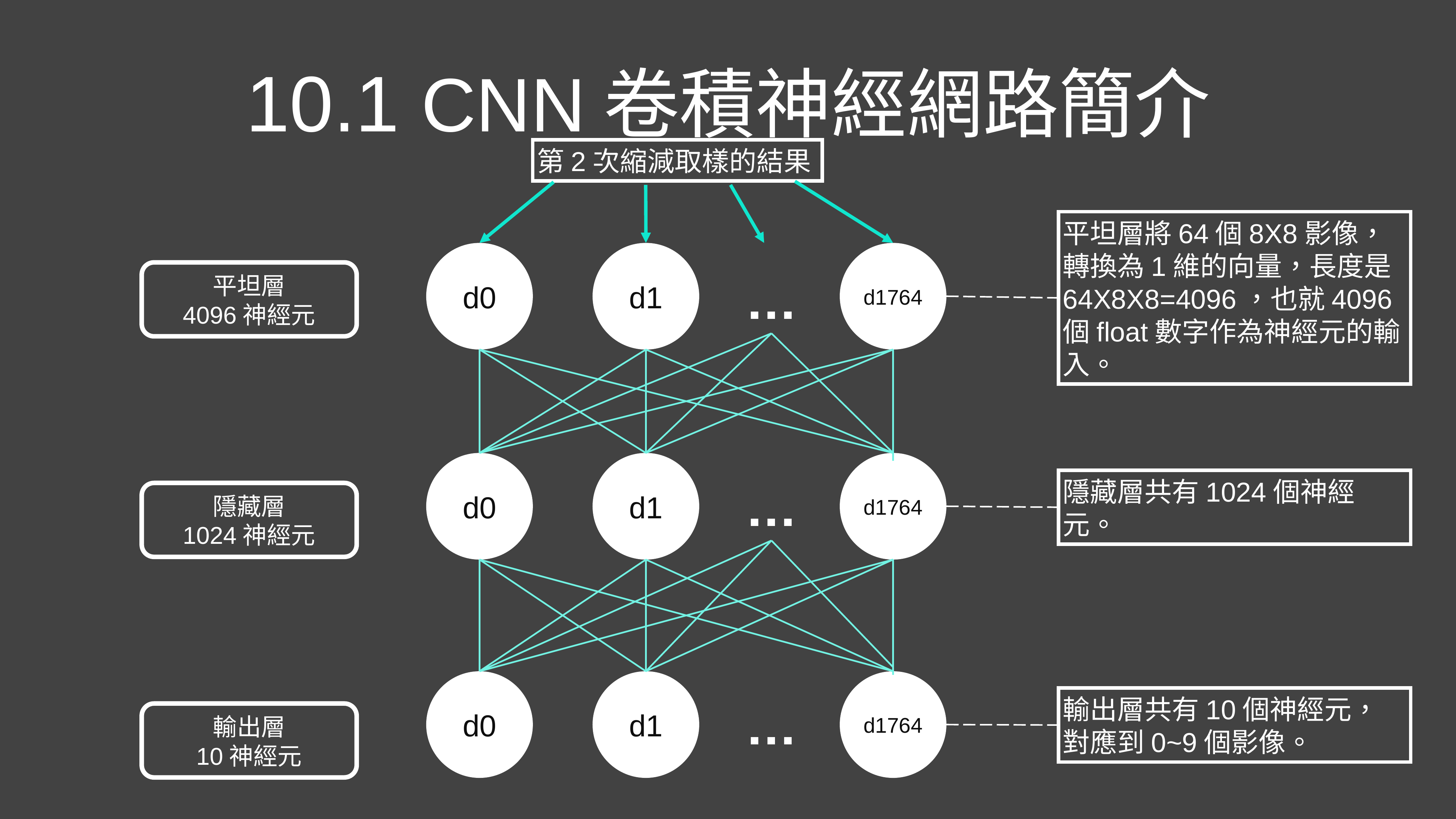

# 10.1 CNN卷積神經網路簡介
第2次縮減取樣的結果
平坦層將64個8X8影像，轉換為1維的向量，長度是64X8X8=4096，也就4096個float數字作為神經元的輸入。
d0
d1
d1764
平坦層
4096神經元
…
d0
d1
d1764
…
隱藏層
1024神經元
隱藏層共有1024個神經元。
d0
d1
d1764
輸出層共有10個神經元，對應到0~9個影像。
…
輸出層
10神經元